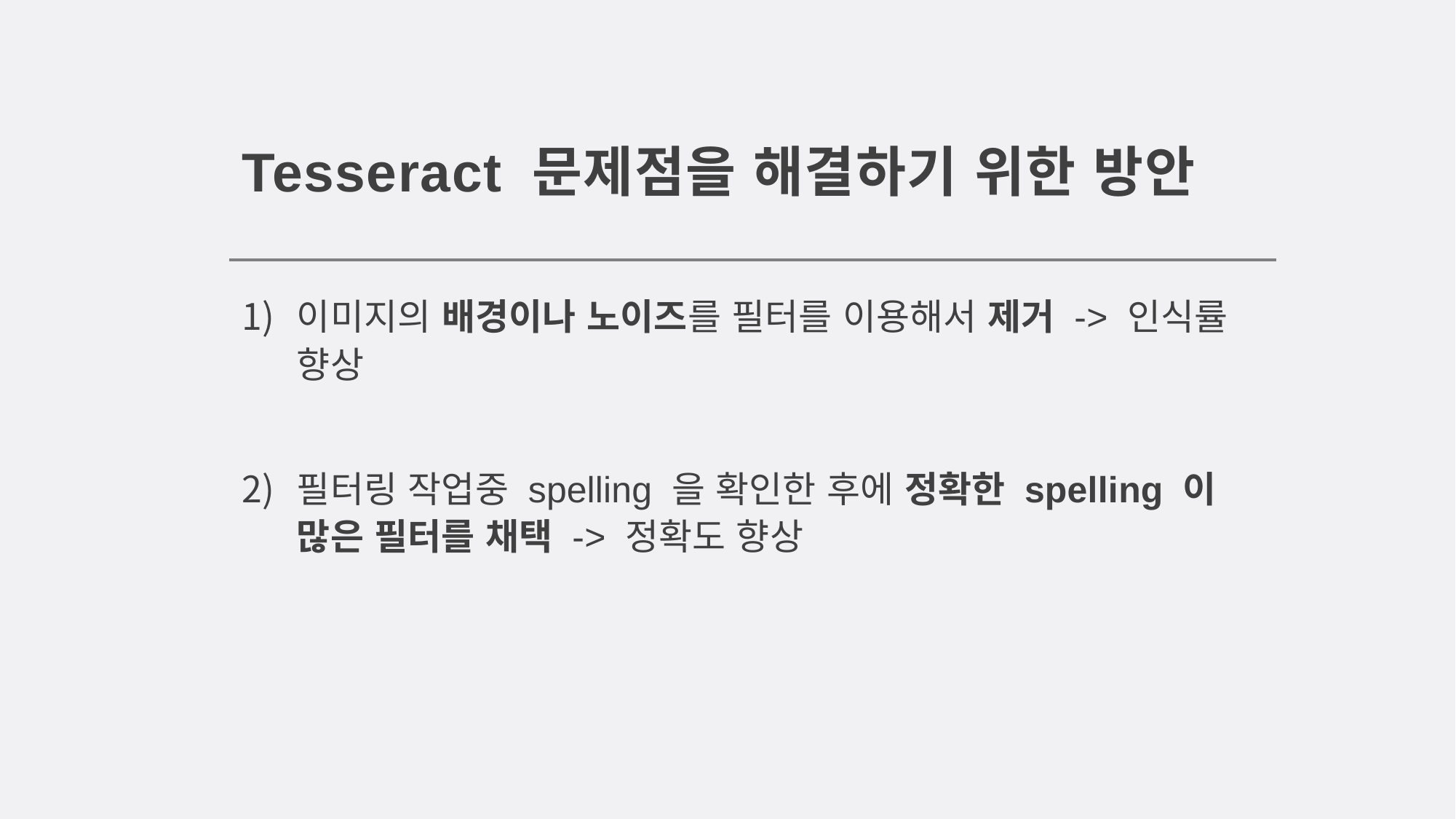

# Tesseract 문제점을 해결하기 위한 방안
이미지의 배경이나 노이즈를 필터를 이용해서 제거 -> 인식률 향상

필터링 작업중 spelling 을 확인한 후에 정확한 spelling 이 많은 필터를 채택 -> 정확도 향상